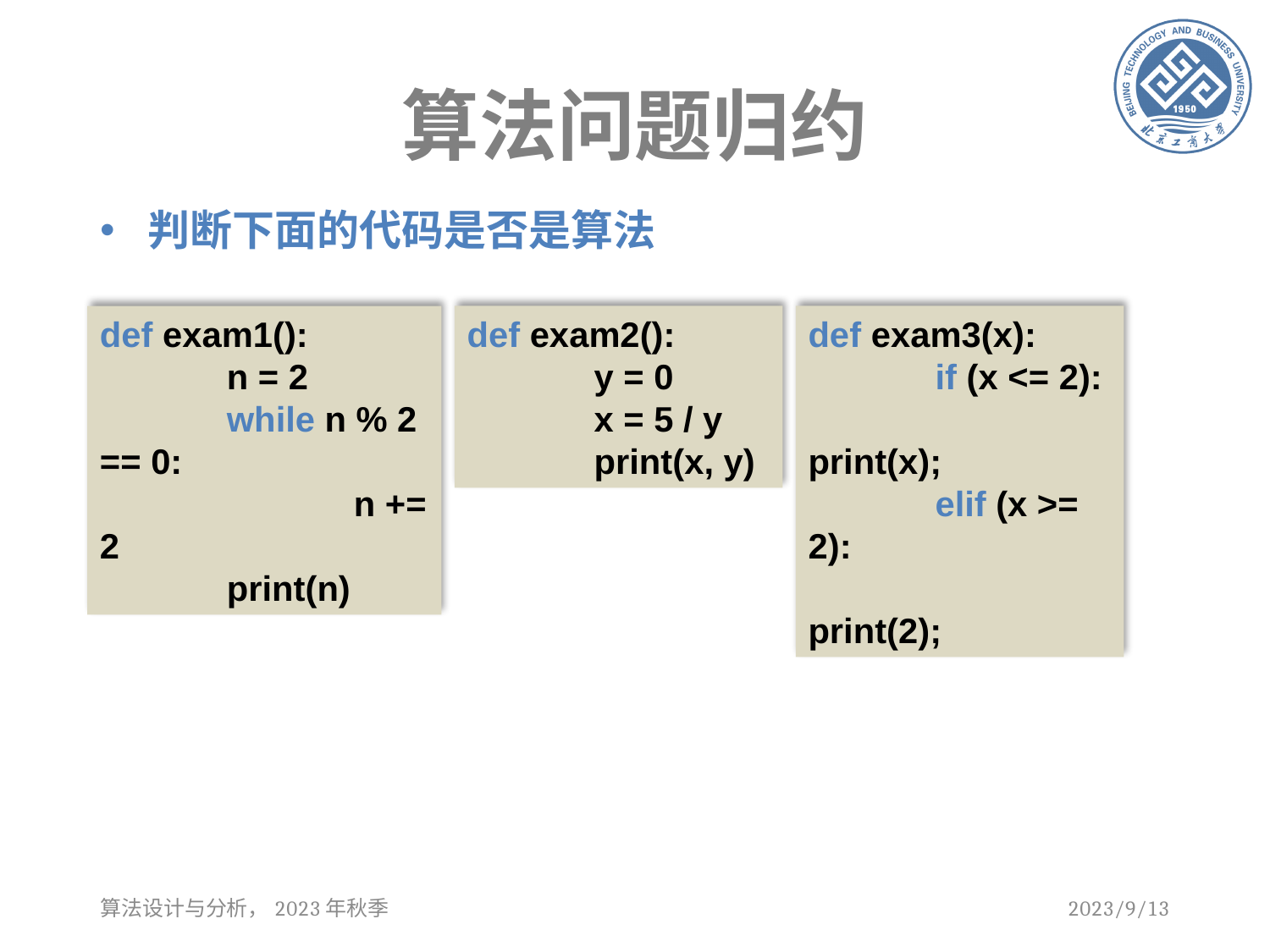

# 算法问题归约
判断下面的代码是否是算法

def exam1():
	n = 2
	while n % 2 == 0:
		n += 2
	print(n)
def exam2():
	y = 0
	x = 5 / y
	print(x, y)
def exam3(x):
	if (x <= 2):
		print(x);
	elif (x >= 2):
		print(2);
算法设计与分析，2023年秋季
2023/9/13